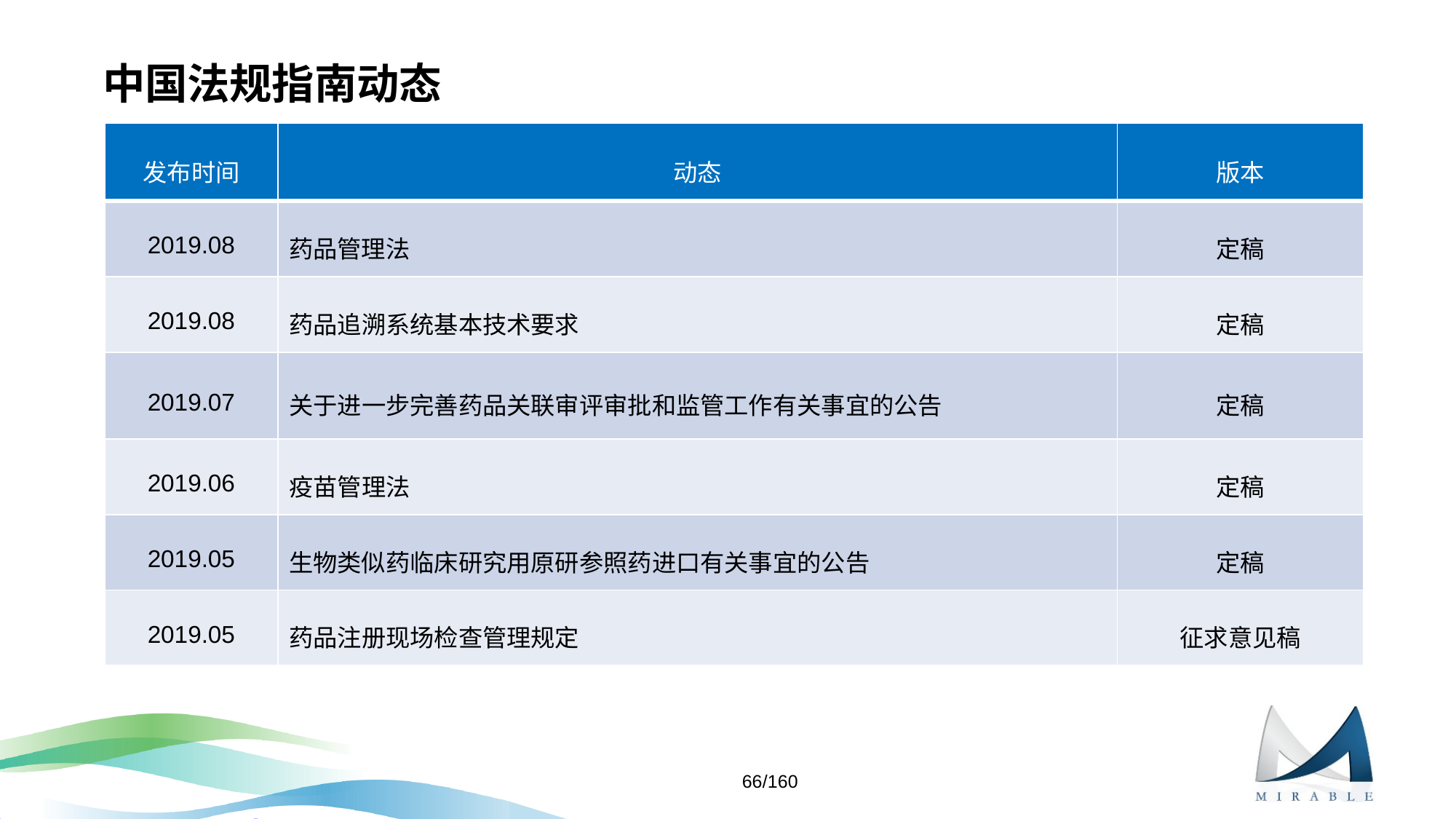

# 中国法规指南动态
| 发布时间 | 动态 | 版本 |
| --- | --- | --- |
| 2019.08 | 药品管理法 | 定稿 |
| 2019.08 | 药品追溯系统基本技术要求 | 定稿 |
| 2019.07 | 关于进一步完善药品关联审评审批和监管工作有关事宜的公告 | 定稿 |
| 2019.06 | 疫苗管理法 | 定稿 |
| 2019.05 | 生物类似药临床研究用原研参照药进口有关事宜的公告 | 定稿 |
| 2019.05 | 药品注册现场检查管理规定 | 征求意见稿 |
66/160